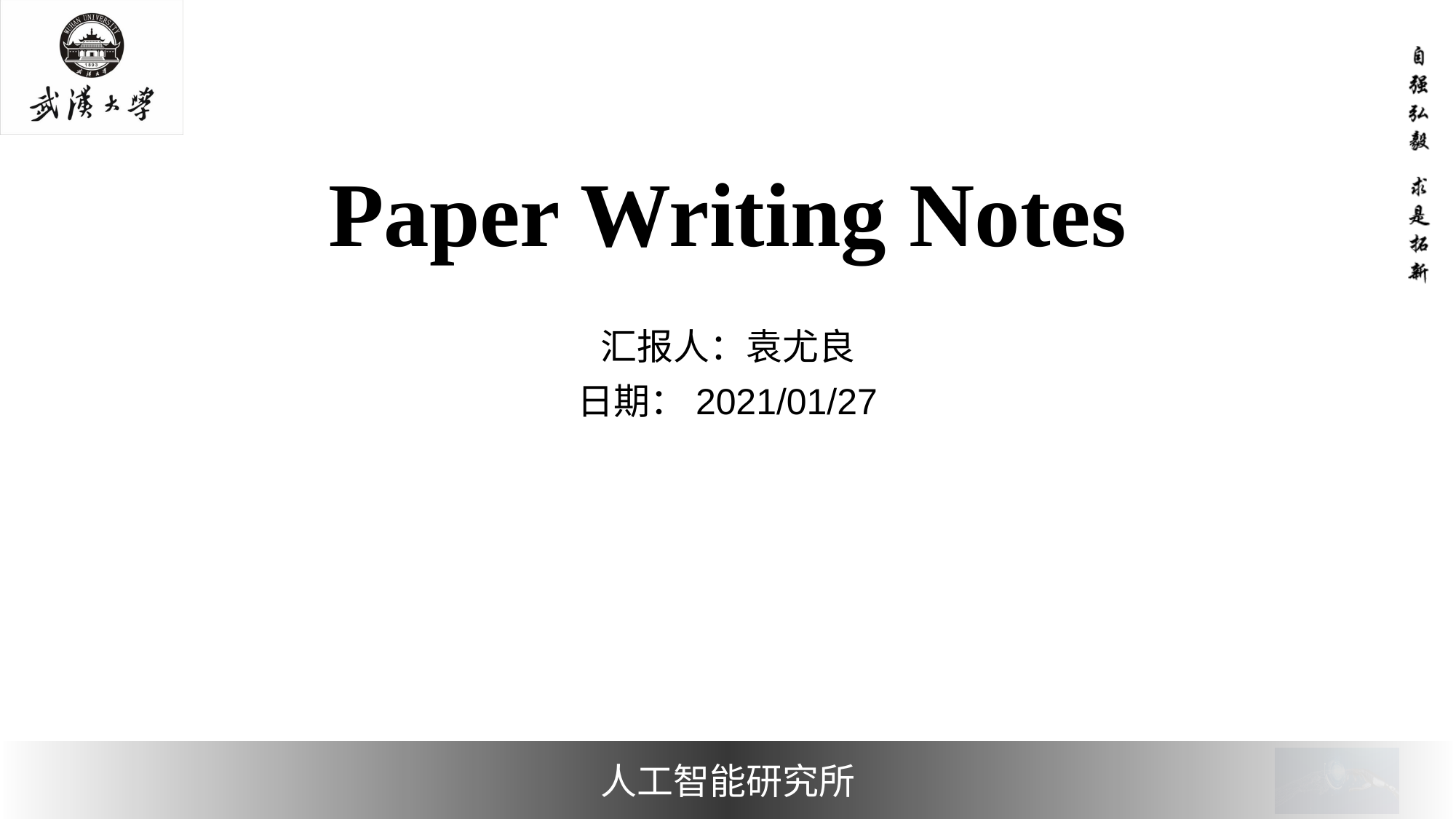

# Paper Writing Notes
汇报人：袁尤良
日期：2021/01/27

1